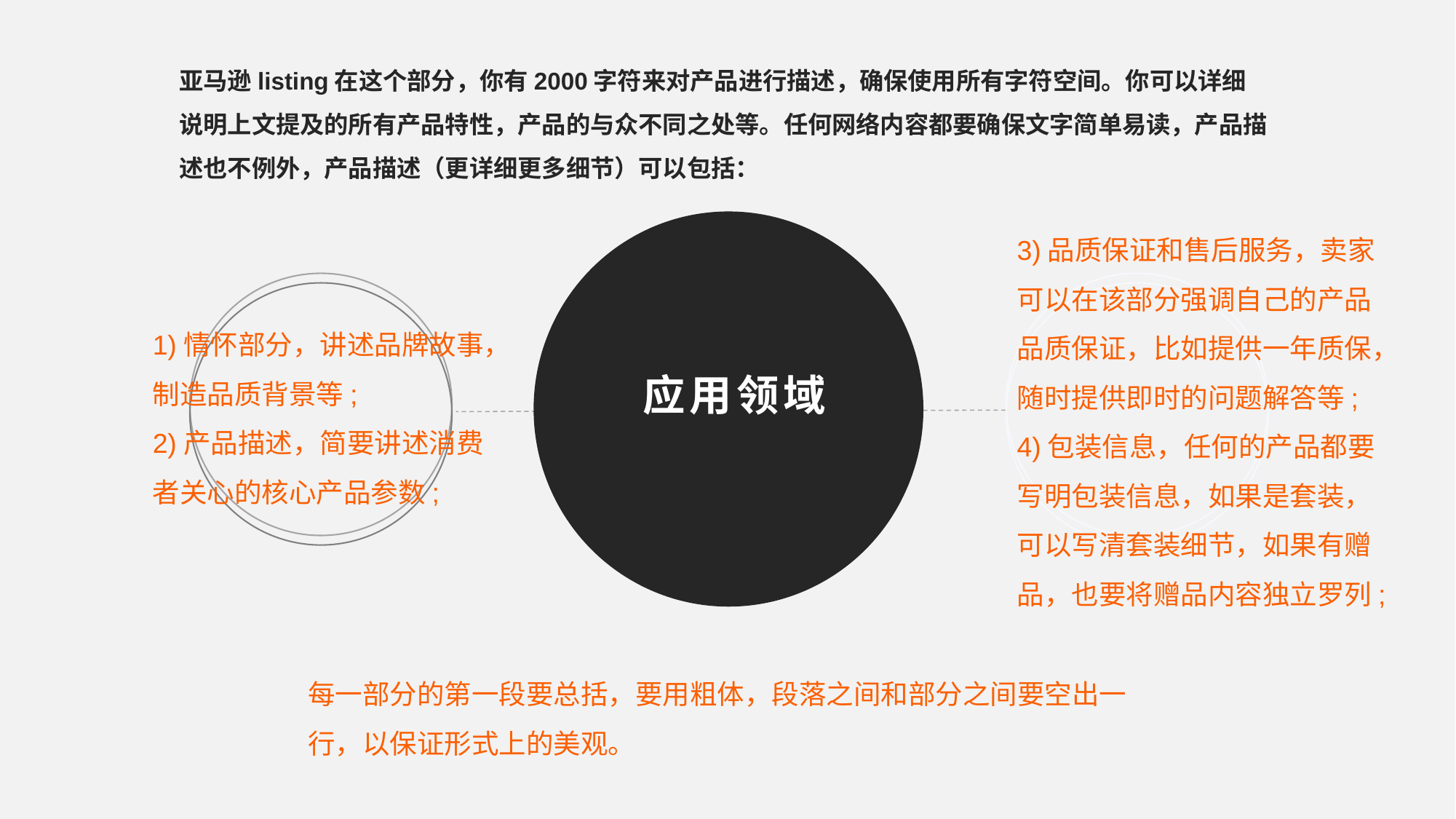

亚马逊listing在这个部分，你有2000字符来对产品进行描述，确保使用所有字符空间。你可以详细说明上文提及的所有产品特性，产品的与众不同之处等。任何网络内容都要确保文字简单易读，产品描述也不例外，产品描述（更详细更多细节）可以包括：

3)品质保证和售后服务，卖家可以在该部分强调自己的产品品质保证，比如提供一年质保，随时提供即时的问题解答等;
4)包装信息，任何的产品都要写明包装信息，如果是套装，可以写清套装细节，如果有赠品，也要将赠品内容独立罗列;

1)情怀部分，讲述品牌故事，制造品质背景等;
2)产品描述，简要讲述消费者关心的核心产品参数;
应用领域

每一部分的第一段要总括，要用粗体，段落之间和部分之间要空出一行，以保证形式上的美观。